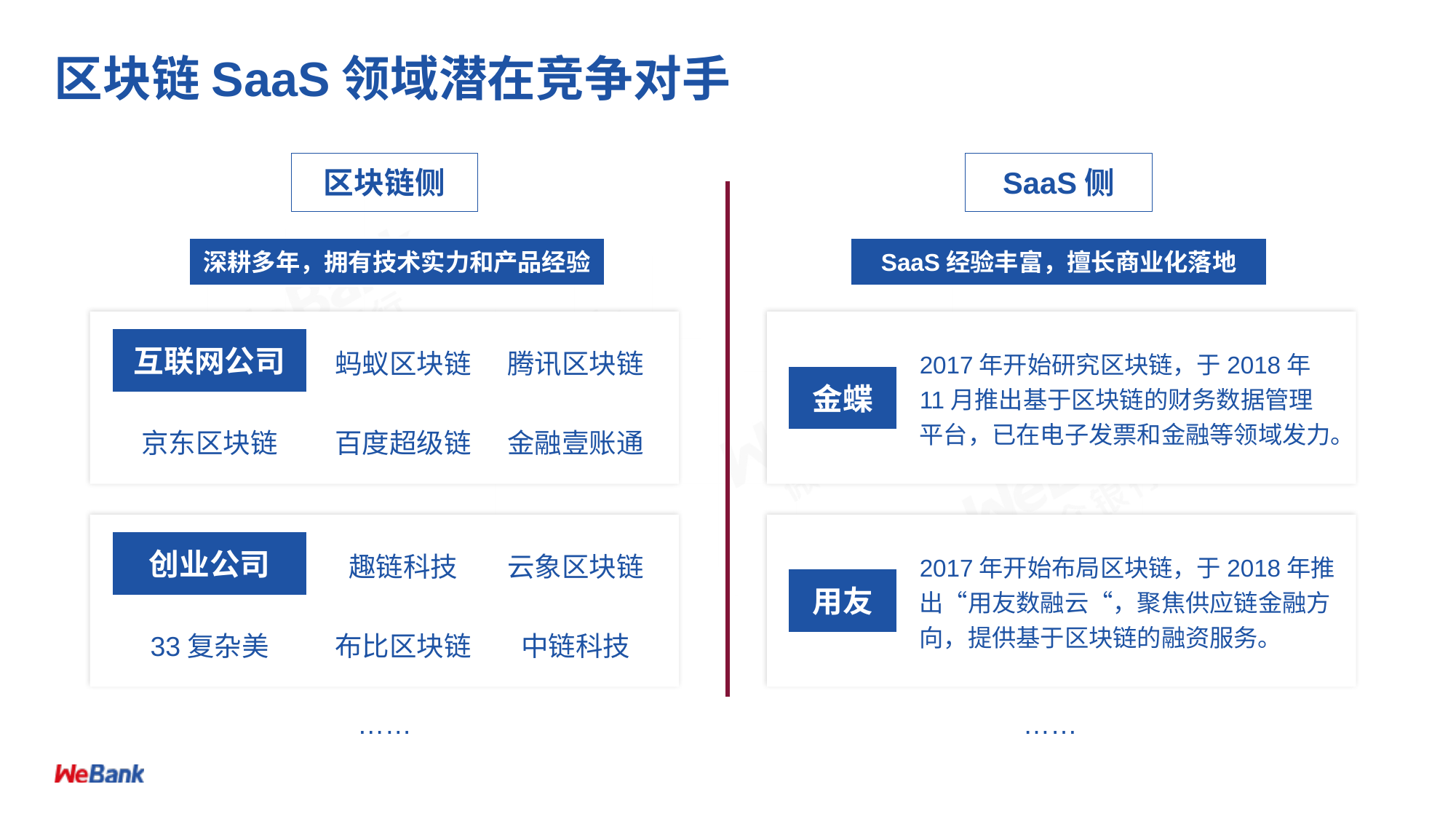

# 区块链SaaS领域潜在竞争对手
区块链侧
SaaS侧
深耕多年，拥有技术实力和产品经验
SaaS经验丰富，擅长商业化落地

蚂蚁区块链
腾讯区块链
2017年开始研究区块链，于2018年11月推出基于区块链的财务数据管理平台，已在电子发票和金融等领域发力。
互联网公司
金蝶
京东区块链
百度超级链
金融壹账通

趣链科技
云象区块链
2017年开始布局区块链，于2018年推出“用友数融云“，聚焦供应链金融方向，提供基于区块链的融资服务。
创业公司
用友
33复杂美
布比区块链
中链科技
……
……
20